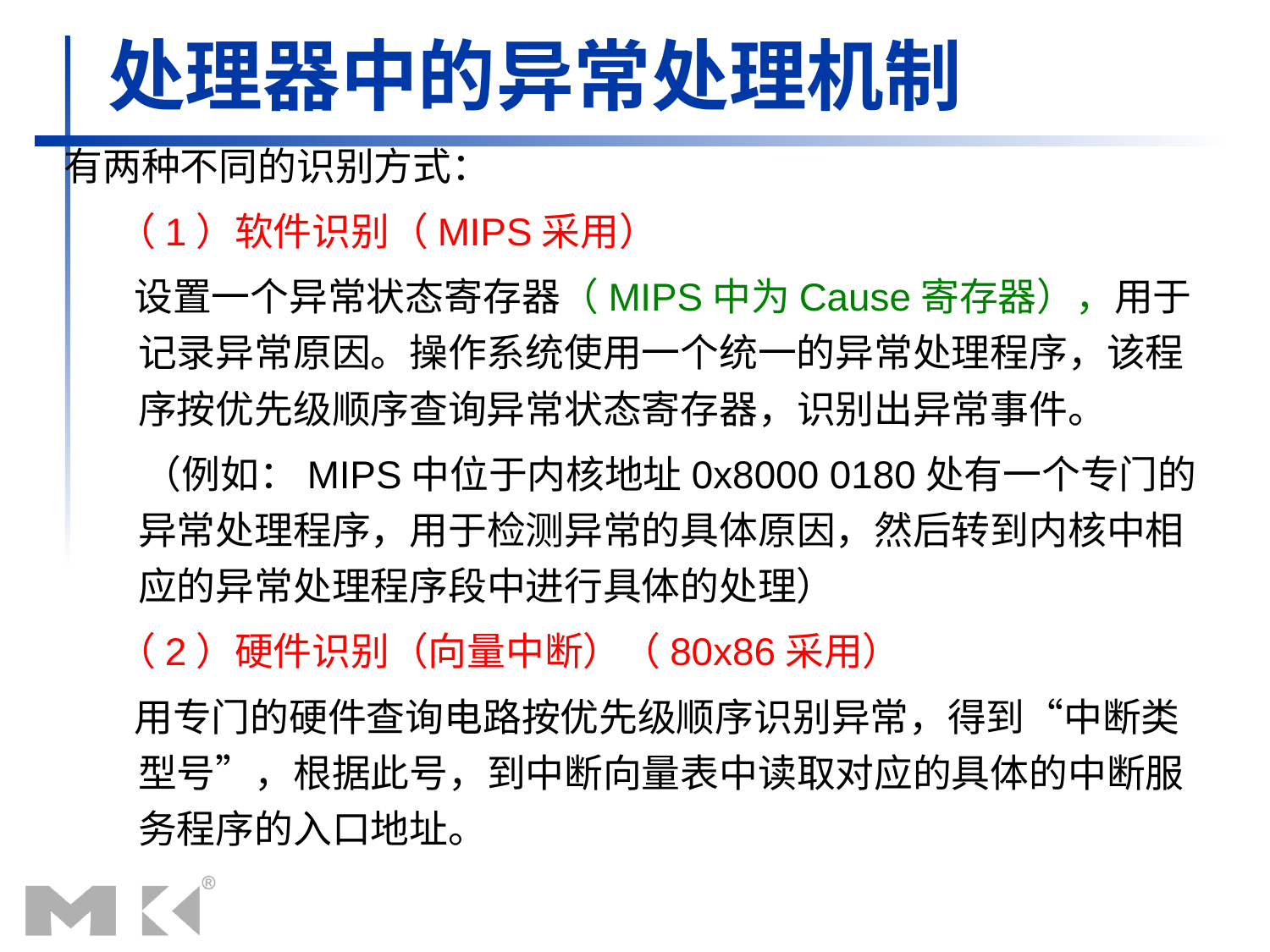

# 处理器中的异常处理机制
有两种不同的识别方式：
     （1）软件识别（MIPS采用）
       设置一个异常状态寄存器（MIPS中为Cause寄存器），用于记录异常原因。操作系统使用一个统一的异常处理程序，该程序按优先级顺序查询异常状态寄存器，识别出异常事件。
        （例如：MIPS中位于内核地址0x8000 0180处有一个专门的异常处理程序，用于检测异常的具体原因，然后转到内核中相应的异常处理程序段中进行具体的处理）
     （2）硬件识别（向量中断）（80x86采用）
       用专门的硬件查询电路按优先级顺序识别异常，得到“中断类型号”，根据此号，到中断向量表中读取对应的具体的中断服务程序的入口地址。